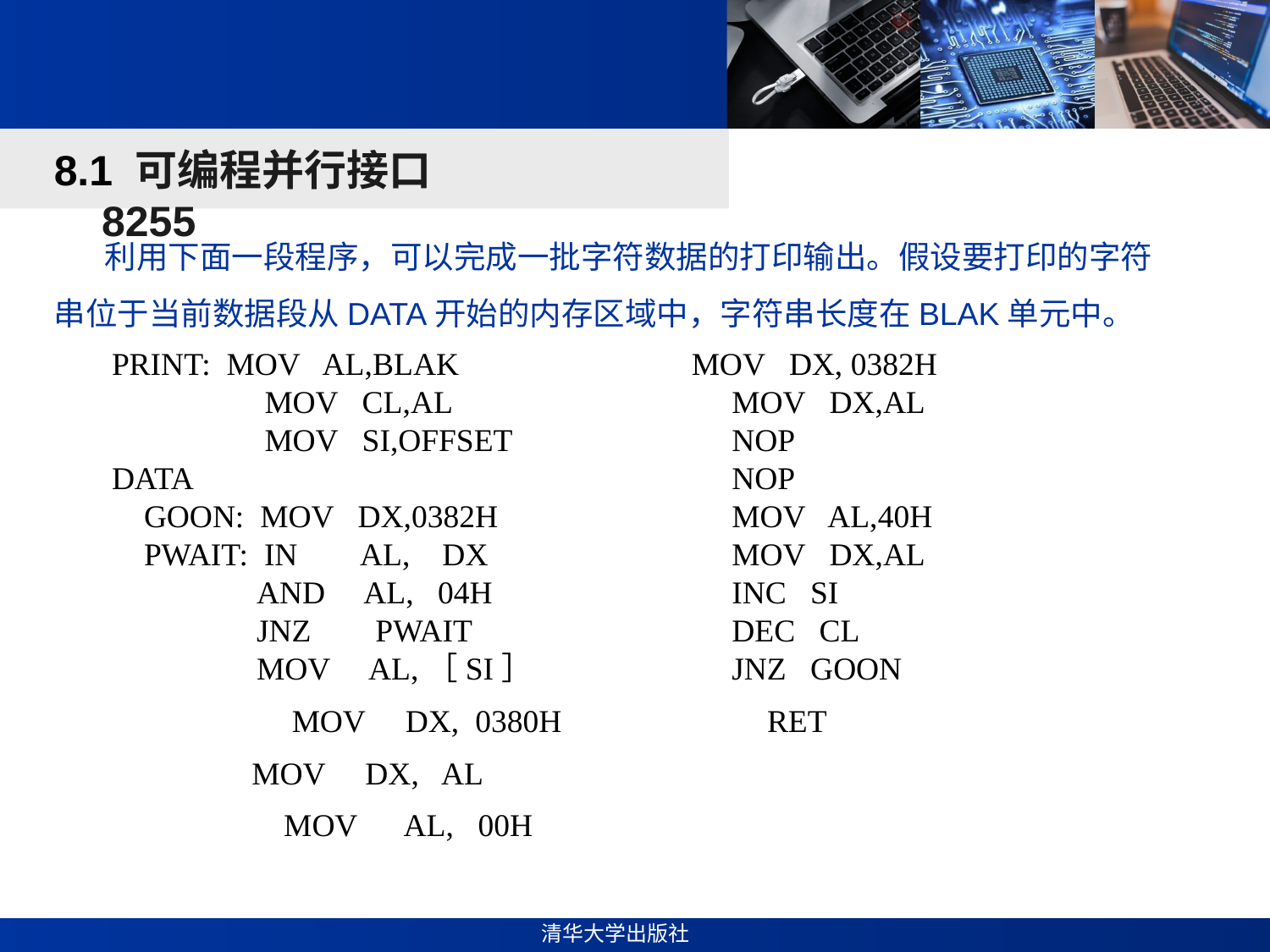

#
8.1 可编程并行接口8255
      利用下面一段程序，可以完成一批字符数据的打印输出。假设要打印的字符串位于当前数据段从DATA开始的内存区域中，字符串长度在BLAK单元中。
PRINT:  MOV   AL,BLAK                   MOV   CL,AL                   MOV   SI,OFFSET DATA    GOON:  MOV   DX,0382H    PWAIT:  IN        AL,    DX                  AND     AL,   04H                  JNZ        PWAIT                  MOV     AL,［SI］                  MOV     DX,  0380H
             MOV     DX,   AL                 MOV      AL,   00H
   MOV   DX, 0382H        MOV   DX,AL        NOP        NOP        MOV   AL,40H        MOV   DX,AL        INC   SI        DEC   CL        JNZ   GOON        RET